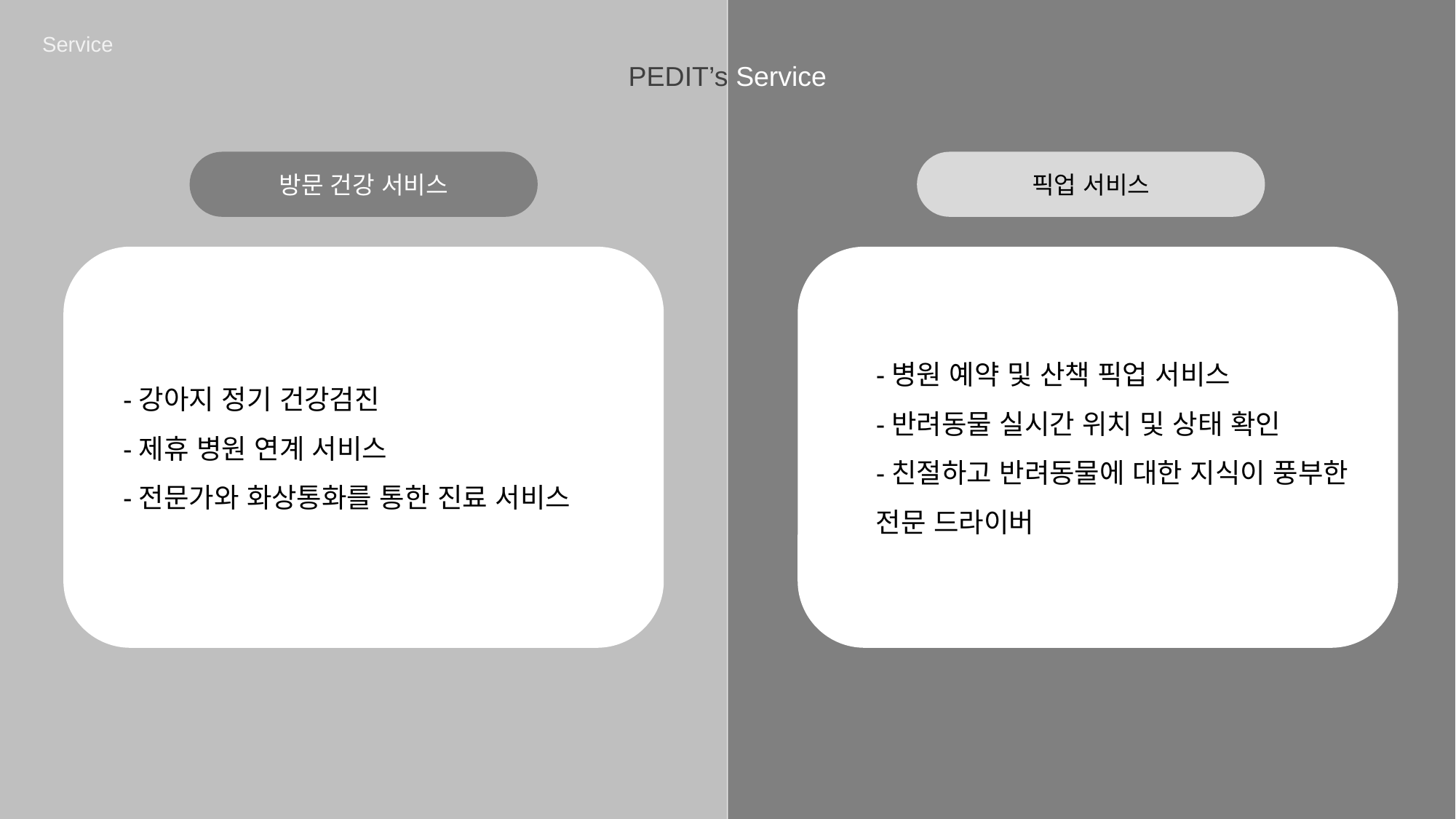

Service
PEDIT’s Service
방문 건강 서비스
픽업 서비스
ㅍ
ㅍ
-병원 예약 및 산책 픽업 서비스
-반려동물 실시간 위치 및 상태 확인
-친절하고 반려동물에 대한 지식이 풍부한
전문 드라이버
-강아지 정기 건강검진
-제휴 병원 연계 서비스
-전문가와 화상통화를 통한 진료 서비스